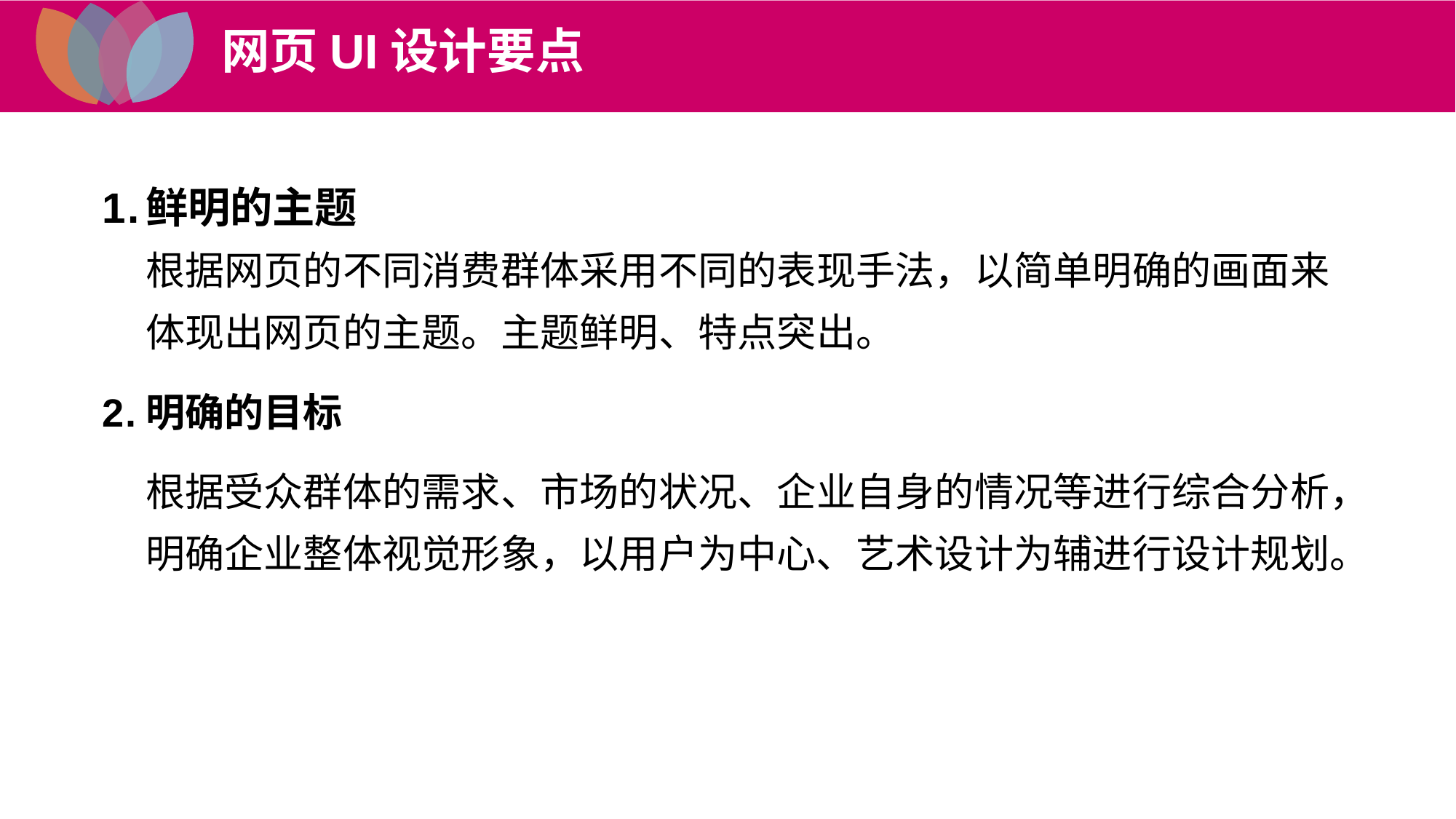

网页UI设计要点
鲜明的主题
根据网页的不同消费群体采用不同的表现手法，以简单明确的画面来体现出网页的主题。主题鲜明、特点突出。
明确的目标
根据受众群体的需求、市场的状况、企业自身的情况等进行综合分析，明确企业整体视觉形象，以用户为中心、艺术设计为辅进行设计规划。